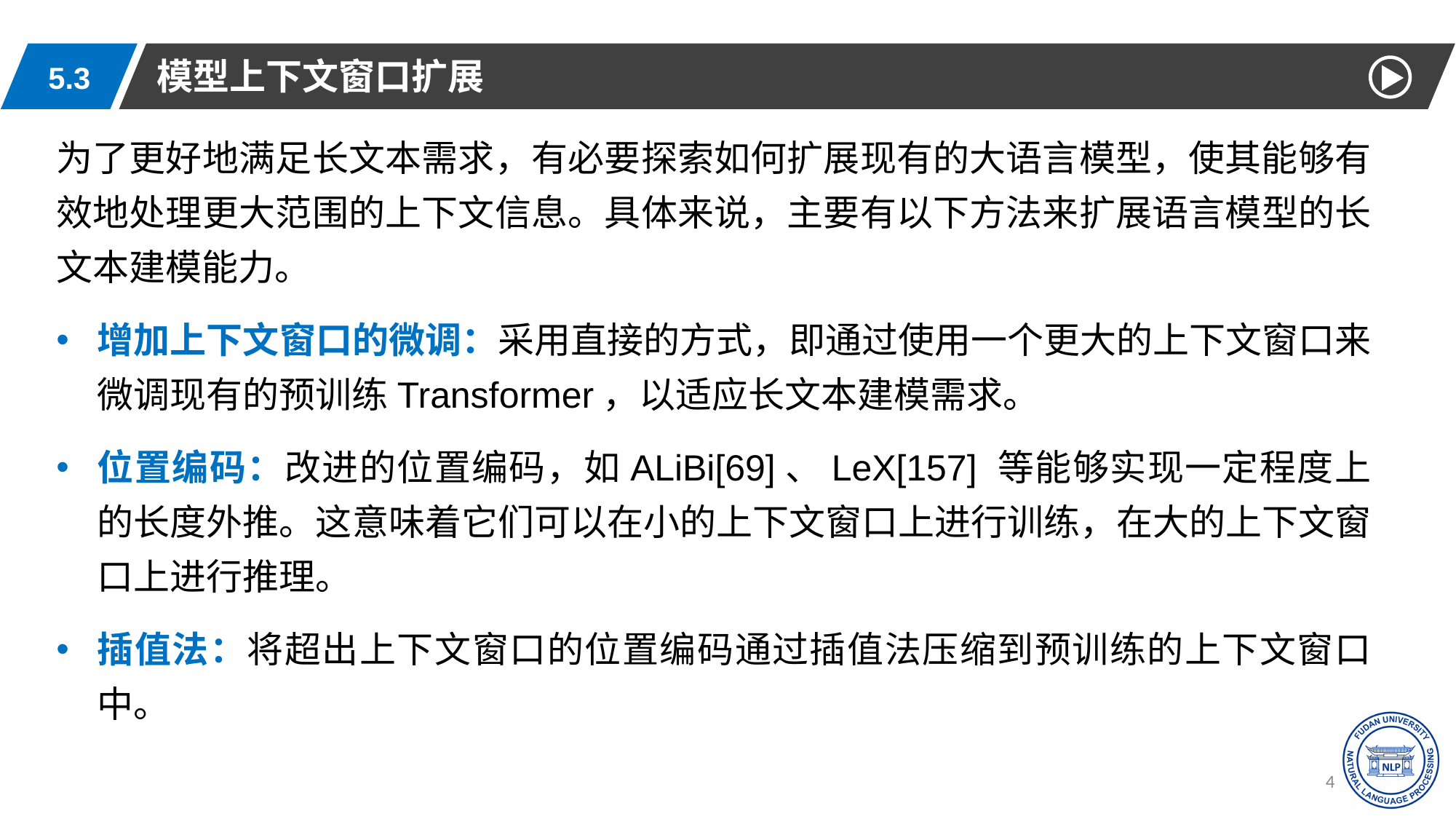

模型上下文窗口扩展
5.3

为了更好地满足长文本需求，有必要探索如何扩展现有的大语言模型，使其能够有效地处理更大范围的上下文信息。具体来说，主要有以下方法来扩展语言模型的长文本建模能力。
增加上下文窗口的微调：采用直接的方式，即通过使用一个更大的上下文窗口来微调现有的预训练Transformer，以适应长文本建模需求。
位置编码：改进的位置编码，如ALiBi[69]、LeX[157] 等能够实现一定程度上的长度外推。这意味着它们可以在小的上下文窗口上进行训练，在大的上下文窗口上进行推理。
插值法：将超出上下文窗口的位置编码通过插值法压缩到预训练的上下文窗口中。
41